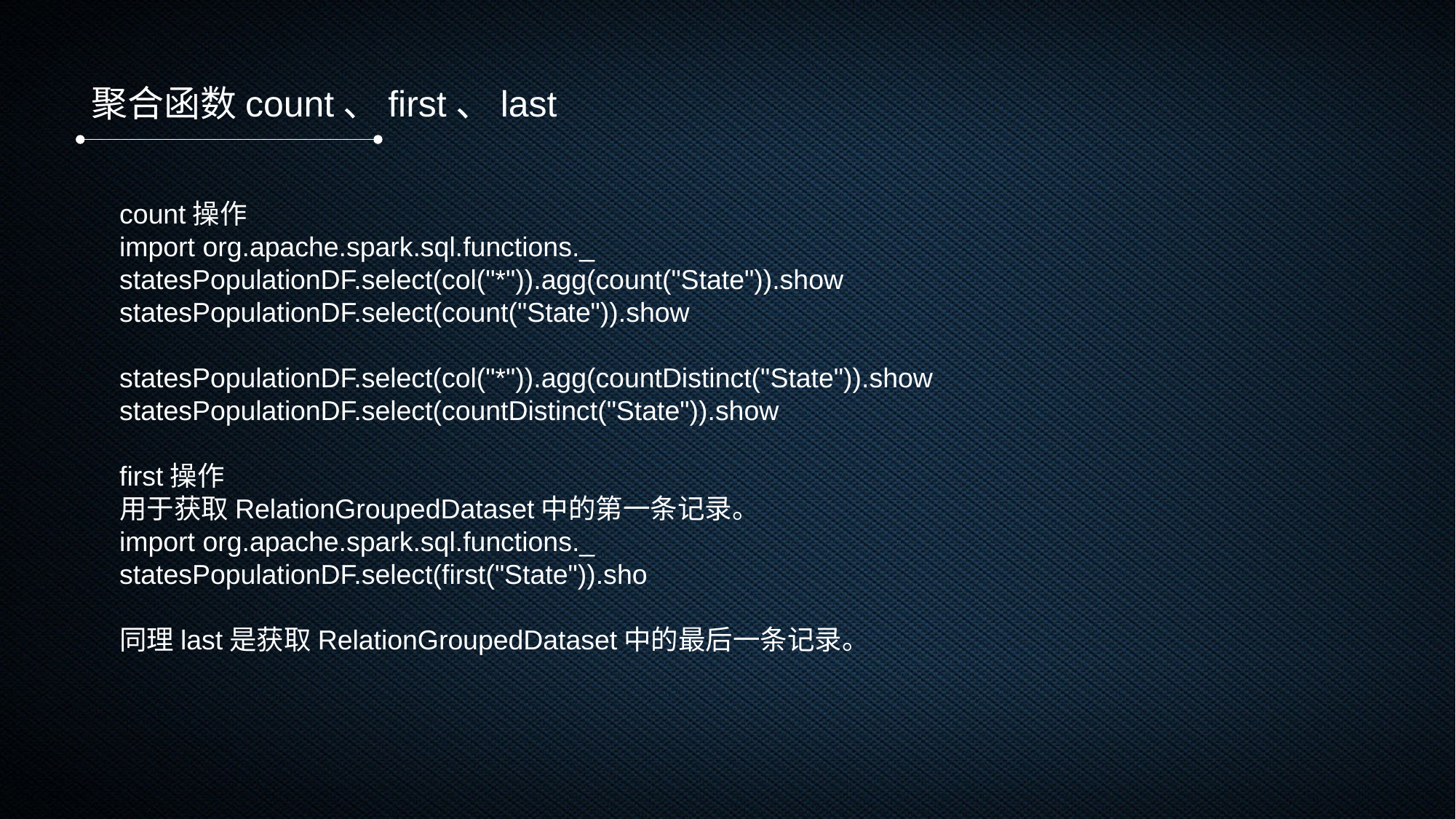

聚合函数count、first、last
count操作
import org.apache.spark.sql.functions._
statesPopulationDF.select(col("*")).agg(count("State")).show
statesPopulationDF.select(count("State")).show

statesPopulationDF.select(col("*")).agg(countDistinct("State")).show
statesPopulationDF.select(countDistinct("State")).show

first操作
用于获取RelationGroupedDataset中的第一条记录。
import org.apache.spark.sql.functions._
statesPopulationDF.select(first("State")).sho

同理last是获取RelationGroupedDataset中的最后一条记录。